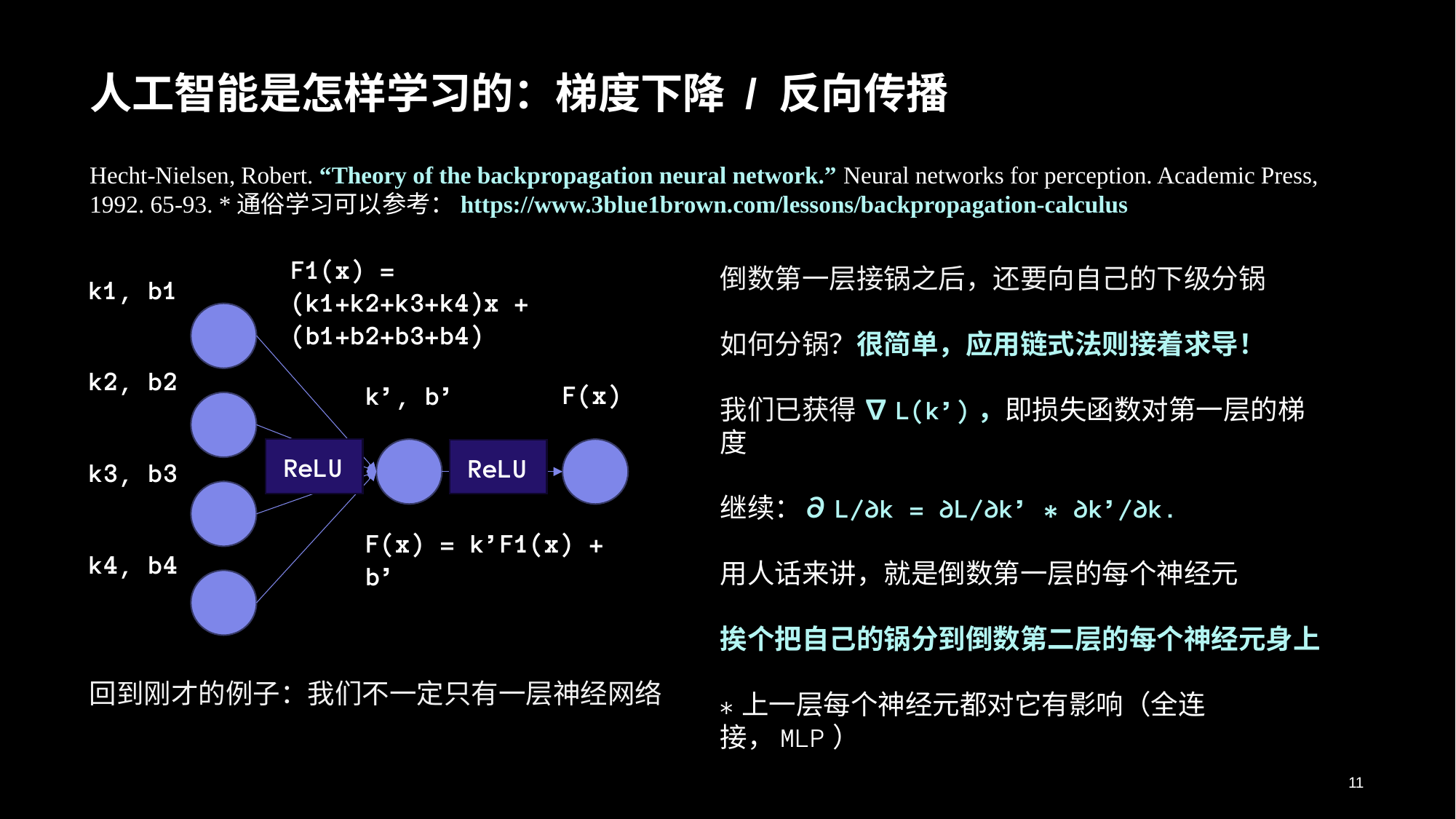

# 人工智能是怎样学习的：梯度下降 / 反向传播
Hecht-Nielsen, Robert. “Theory of the backpropagation neural network.” Neural networks for perception. Academic Press, 1992. 65-93. *通俗学习可以参考：https://www.3blue1brown.com/lessons/backpropagation-calculus
F1(x) = (k1+k2+k3+k4)x + (b1+b2+b3+b4)
倒数第一层接锅之后，还要向自己的下级分锅

如何分锅？很简单，应用链式法则接着求导！

我们已获得 ∇L(k’)，即损失函数对第一层的梯度

继续：∂L/∂k = ∂L/∂k’ * ∂k’/∂k.

用人话来讲，就是倒数第一层的每个神经元

挨个把自己的锅分到倒数第二层的每个神经元身上

*上一层每个神经元都对它有影响（全连接，MLP）
k1, b1

k2, b2
F(x)
k’, b’

ReLU

ReLU
k3, b3

F(x) = k’F1(x) + b’
k4, b4

回到刚才的例子：我们不一定只有一层神经网络
11